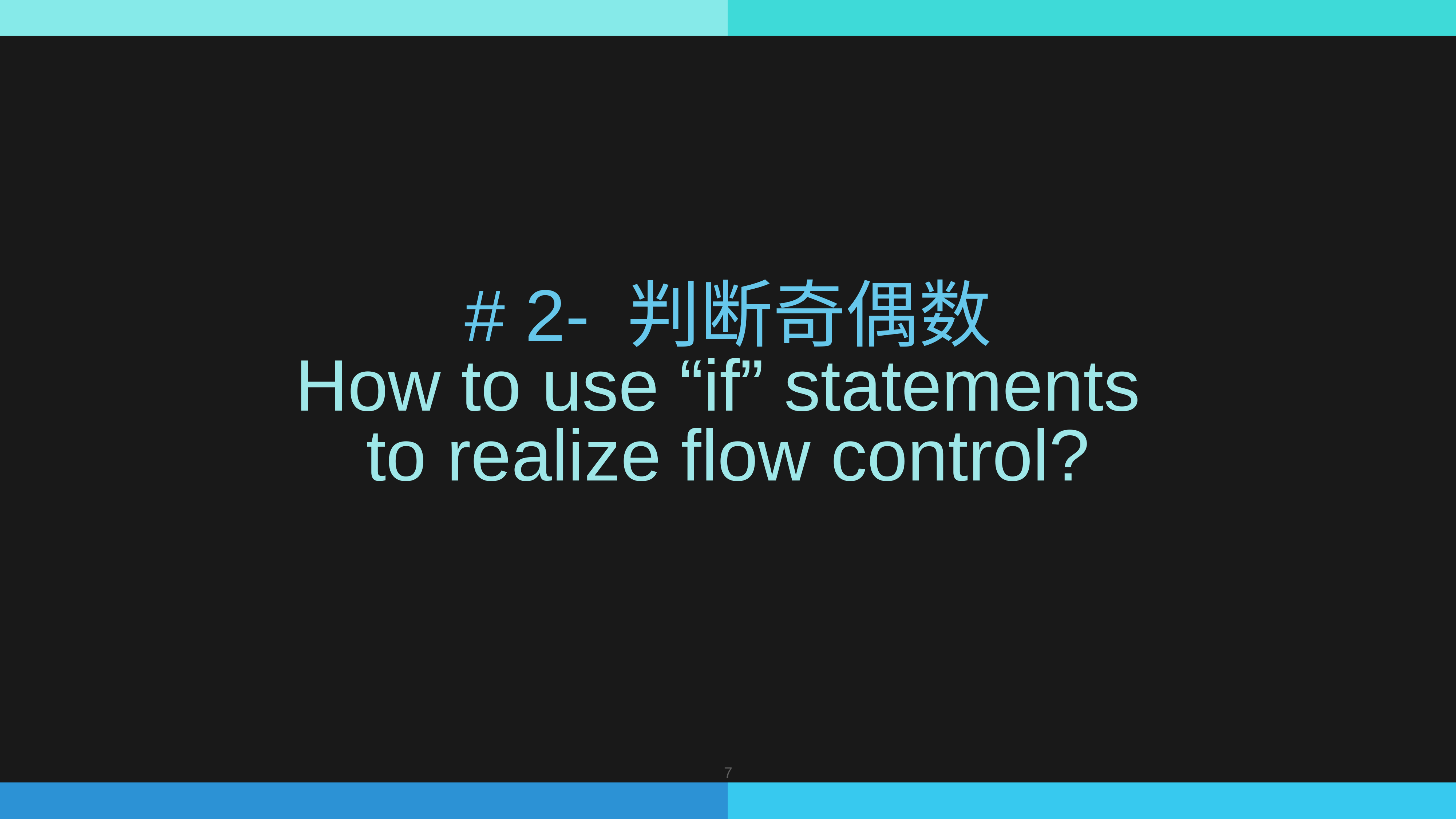

# # 2- 判断奇偶数
How to use “if” statements
to realize flow control?
7